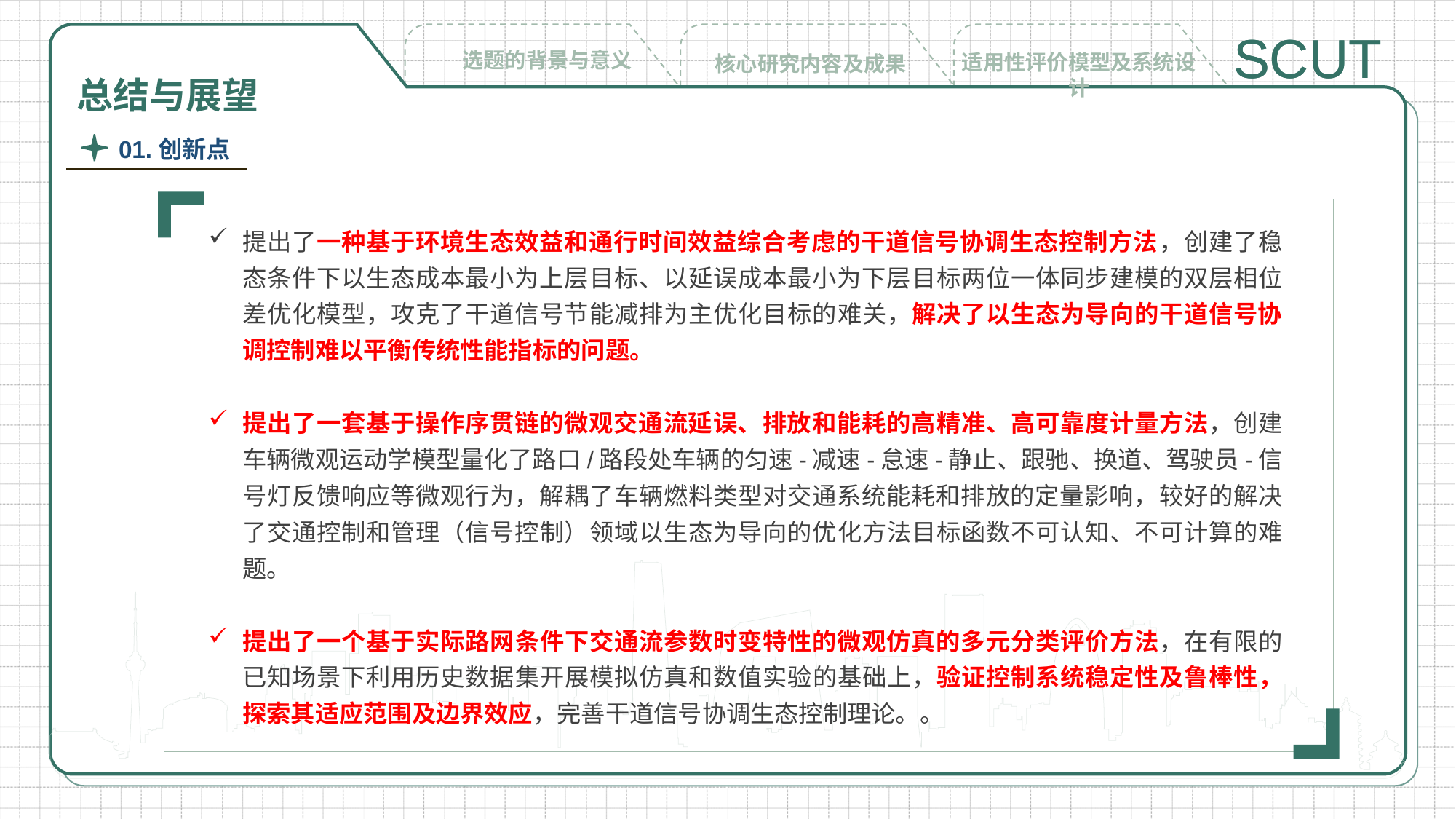

SCUT

选题的背景与意义
适用性评价模型及系统设计
核心研究内容及成果
总结与展望
01.创新点

提出了一种基于环境生态效益和通行时间效益综合考虑的干道信号协调生态控制方法，创建了稳态条件下以生态成本最小为上层目标、以延误成本最小为下层目标两位一体同步建模的双层相位差优化模型，攻克了干道信号节能减排为主优化目标的难关，解决了以生态为导向的干道信号协调控制难以平衡传统性能指标的问题。

提出了一套基于操作序贯链的微观交通流延误、排放和能耗的高精准、高可靠度计量方法，创建车辆微观运动学模型量化了路口/路段处车辆的匀速-减速-怠速-静止、跟驰、换道、驾驶员-信号灯反馈响应等微观行为，解耦了车辆燃料类型对交通系统能耗和排放的定量影响，较好的解决了交通控制和管理（信号控制）领域以生态为导向的优化方法目标函数不可认知、不可计算的难题。

提出了一个基于实际路网条件下交通流参数时变特性的微观仿真的多元分类评价方法，在有限的已知场景下利用历史数据集开展模拟仿真和数值实验的基础上，验证控制系统稳定性及鲁棒性，探索其适应范围及边界效应，完善干道信号协调生态控制理论。。